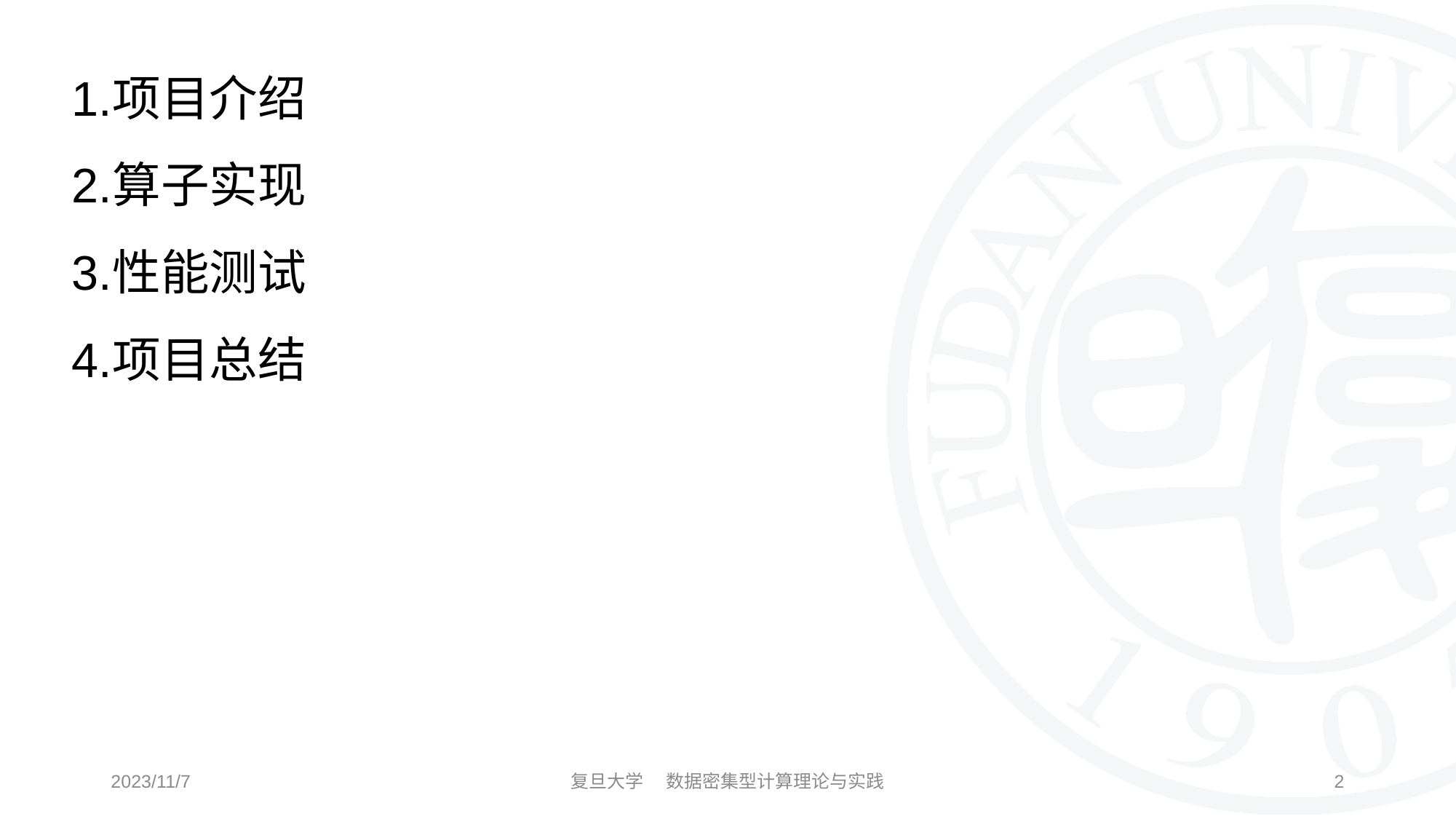

项目介绍
算子实现
性能测试
项目总结
2023/11/7
复旦大学    数据密集型计算理论与实践
2